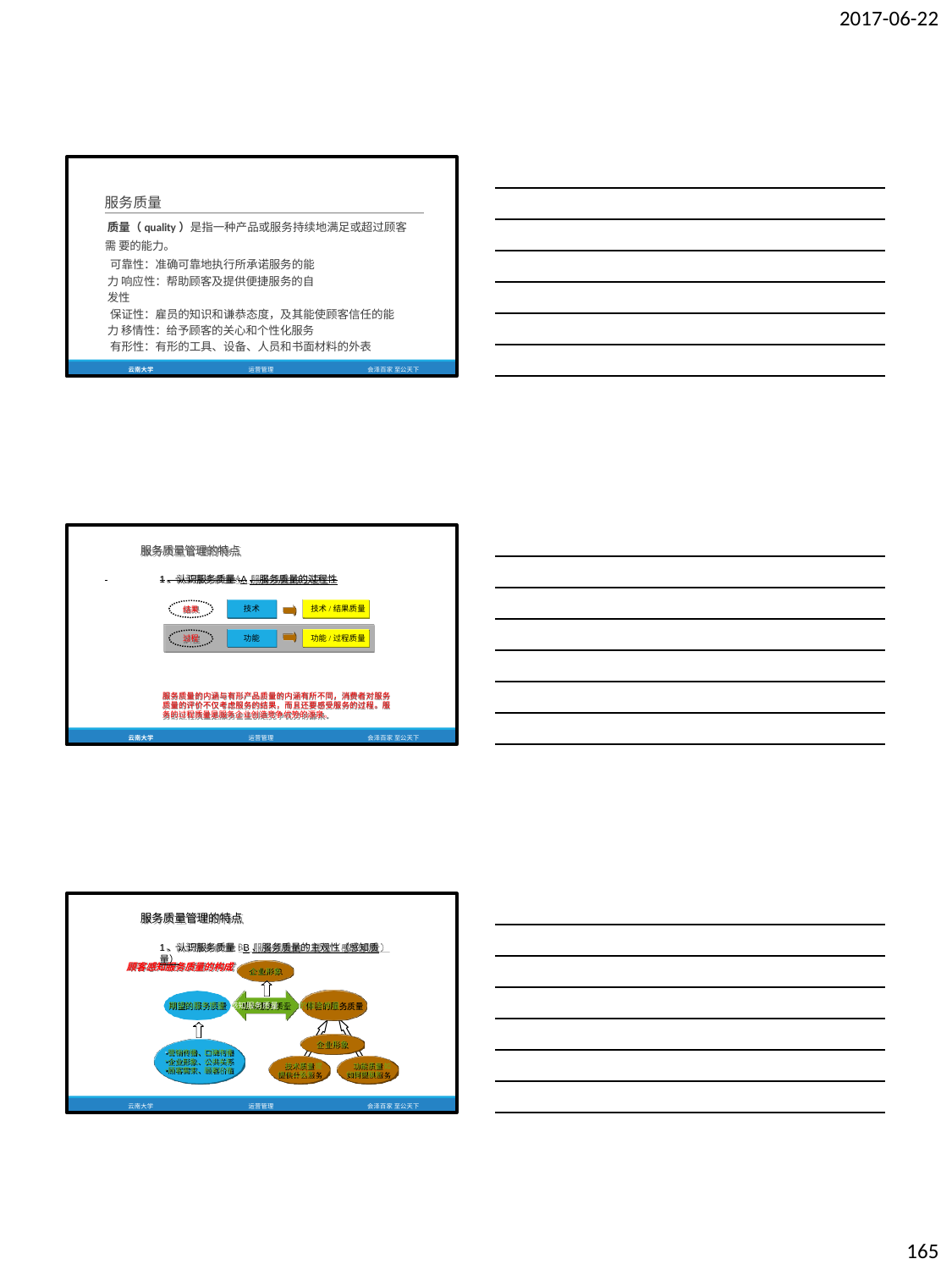

2017-06-22

服务质量
质量（quality）是指一种产品或服务持续地满足或超过顾客需 要的能力。
可靠性：准确可靠地执行所承诺服务的能力 响应性：帮助顾客及提供便捷服务的自发性
保证性：雇员的知识和谦恭态度，及其能使顾客信任的能力 移情性：给予顾客的关心和个性化服务
有形性：有形的工具、设备、人员和书面材料的外表

云南大学
运营管理
会泽百家 至公天下

服务质量管理的特点

 	1、认识服务质量:A、服务质量的过程性

技术
技术/结果质量
结果

功能
功能/过程质量
过程

服务质量的内涵与有形产品质量的内涵有所不同，消费者对服务 质量的评价不仅考虑服务的结果，而且还要感受服务的过程。服 务的过程质量是服务企业创造竞争优势的源泉。

云南大学
运营管理
会泽百家 至公天下

服务质量管理的特点

1、认识服务质量: B、服务质量的主观性（感知质量）

顾客感知服务质量的构成

企业形象

期望的服务质量 感知服务质量 体验的服务质量

企业形象

营销传播、口碑传播
企业形象、公共关系
顾客需求、顾客价值

技术质量 提供什么服务
功能质量 如何提供服务

云南大学
运营管理
会泽百家 至公天下

165